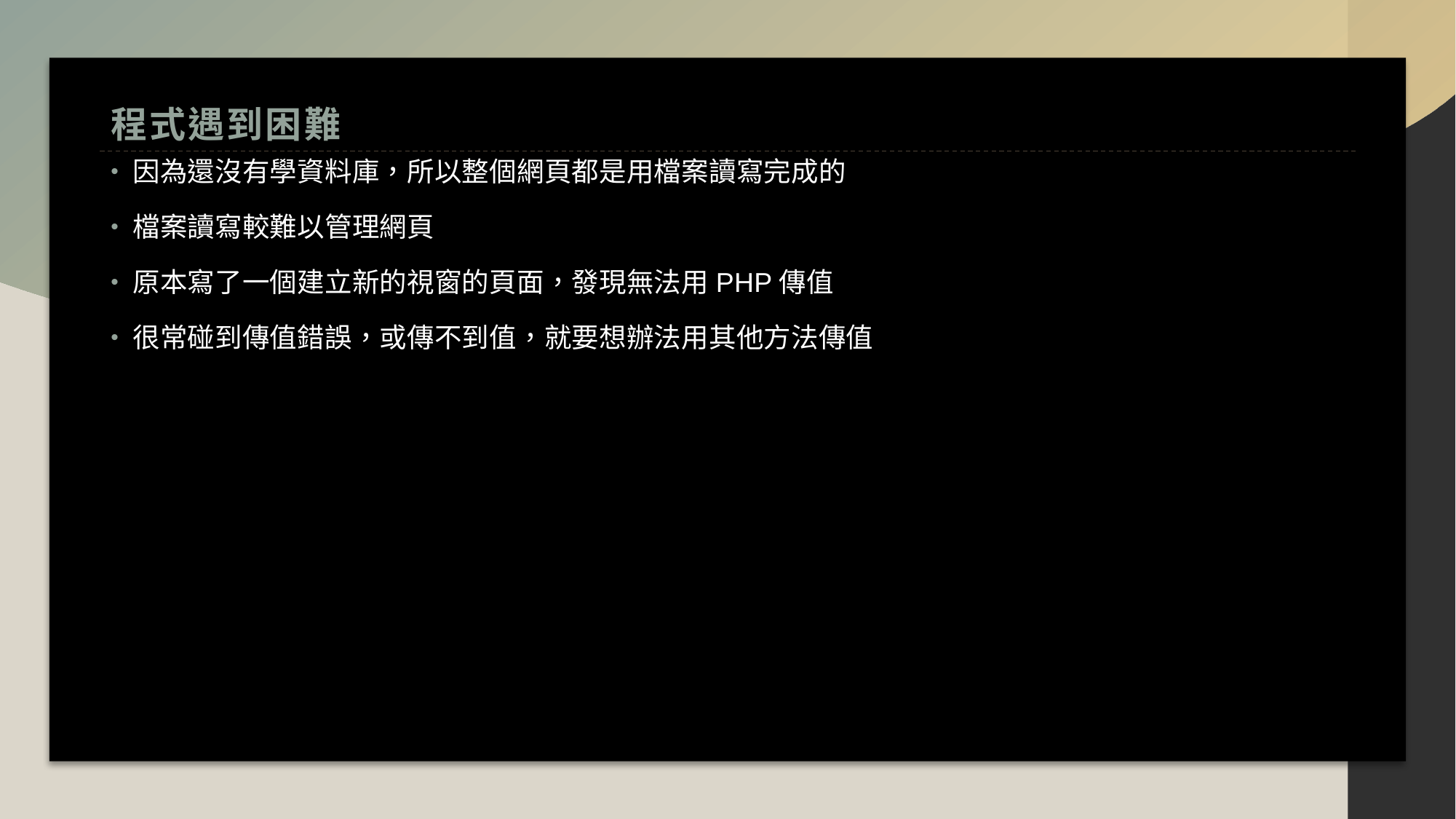

# 程式遇到困難
因為還沒有學資料庫，所以整個網頁都是用檔案讀寫完成的
檔案讀寫較難以管理網頁
原本寫了一個建立新的視窗的頁面，發現無法用PHP傳值
很常碰到傳值錯誤，或傳不到值，就要想辦法用其他方法傳值